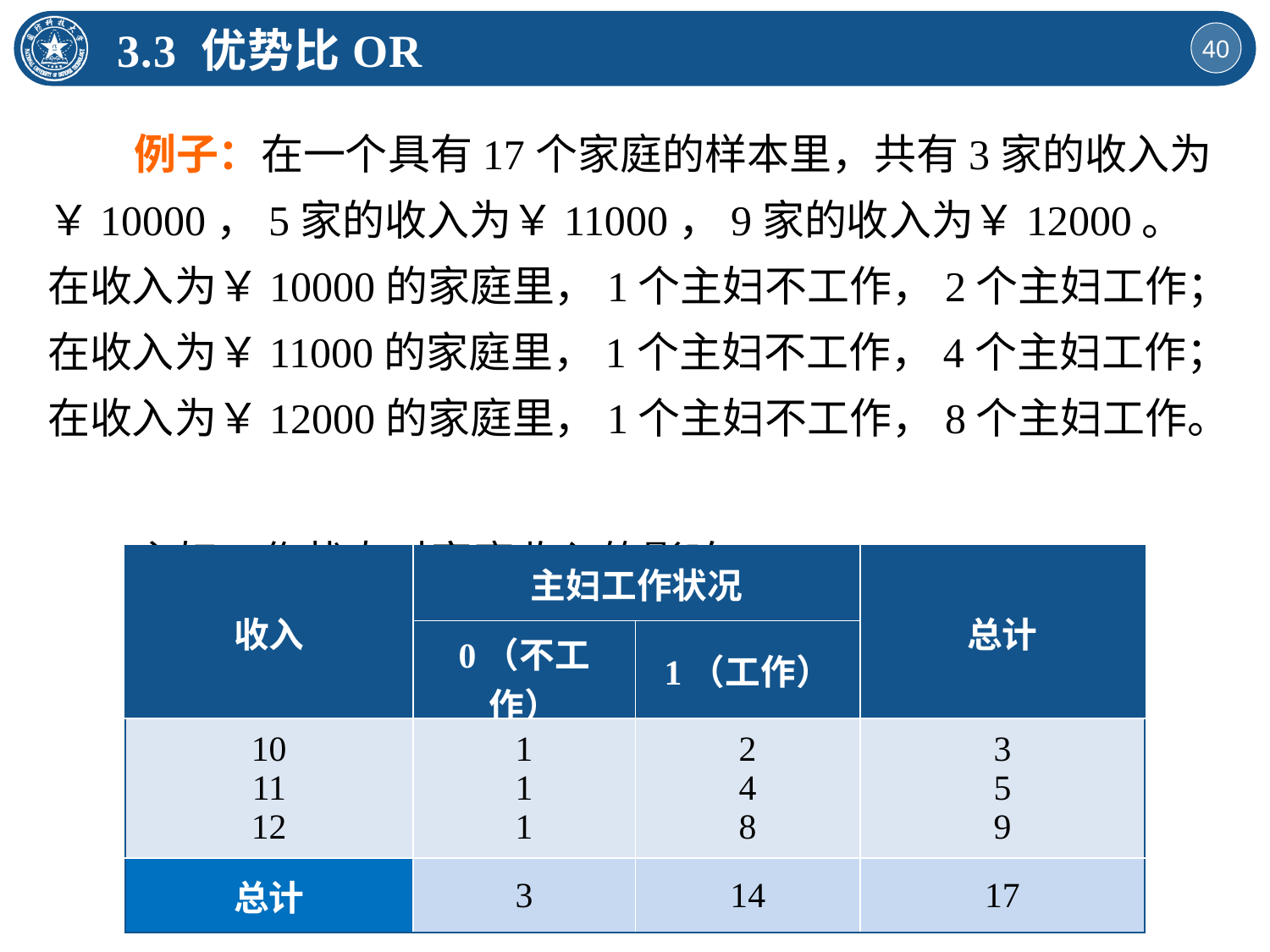

3.3 优势比OR
        例子：在一个具有17个家庭的样本里，共有3家的收入为￥10000，5家的收入为￥11000，9家的收入为￥12000。在收入为￥10000的家庭里，1个主妇不工作，2个主妇工作；在收入为￥11000的家庭里，1个主妇不工作，4个主妇工作；在收入为￥12000的家庭里，1个主妇不工作，8个主妇工作。
        主妇工作状态对家庭收入的影响
| 收入 | 主妇工作状况 |  | 总计 |
| --- | --- | --- | --- |
|  | 0（不工作） | 1（工作） |  |
| 10 11 12 | 1 1 1 | 2 4 8 | 3 5 9 |
| 总计 | 3 | 14 | 17 |